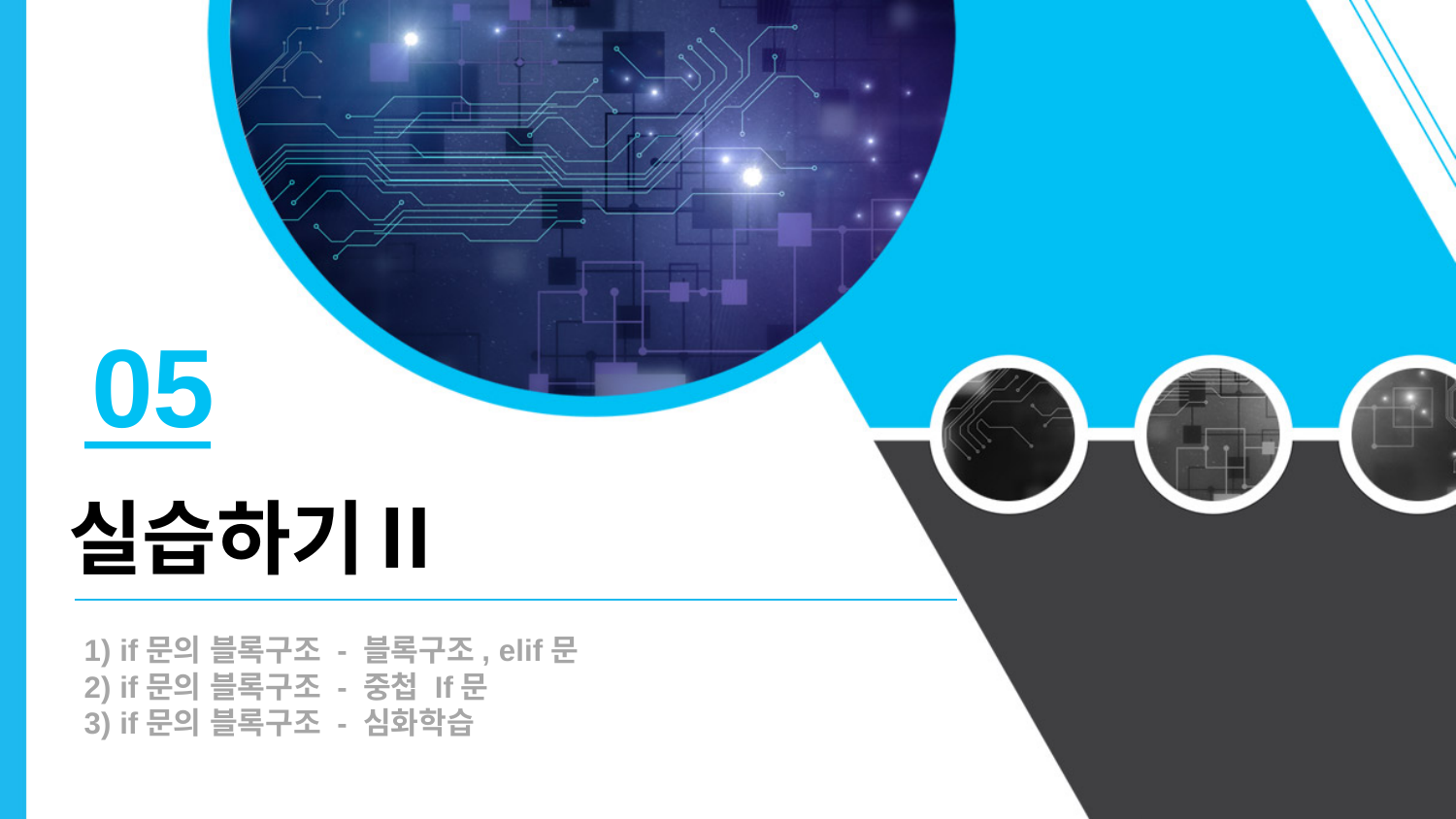

05

실습하기Ⅱ
1) if문의 블록구조 - 블록구조, elif문
2) if문의 블록구조 - 중첩 If문
3) if문의 블록구조 - 심화학습